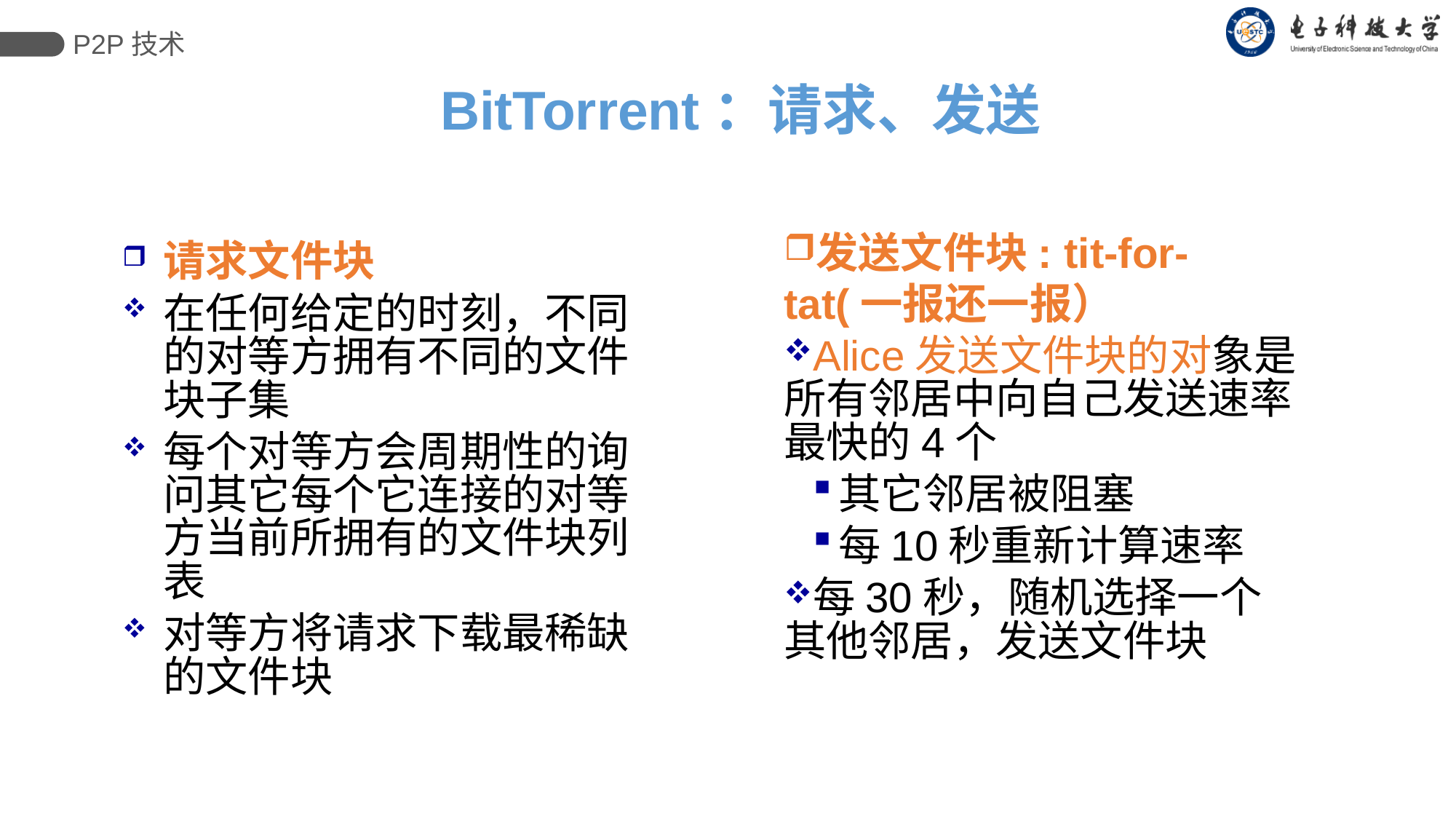

P2P技术
# BitTorrent：请求、发送
发送文件块: tit-for-tat(一报还一报）
Alice发送文件块的对象是所有邻居中向自己发送速率最快的4个
其它邻居被阻塞
每10秒重新计算速率
每30秒，随机选择一个其他邻居，发送文件块

请求文件块
在任何给定的时刻，不同的对等方拥有不同的文件块子集
每个对等方会周期性的询问其它每个它连接的对等方当前所拥有的文件块列表
对等方将请求下载最稀缺的文件块